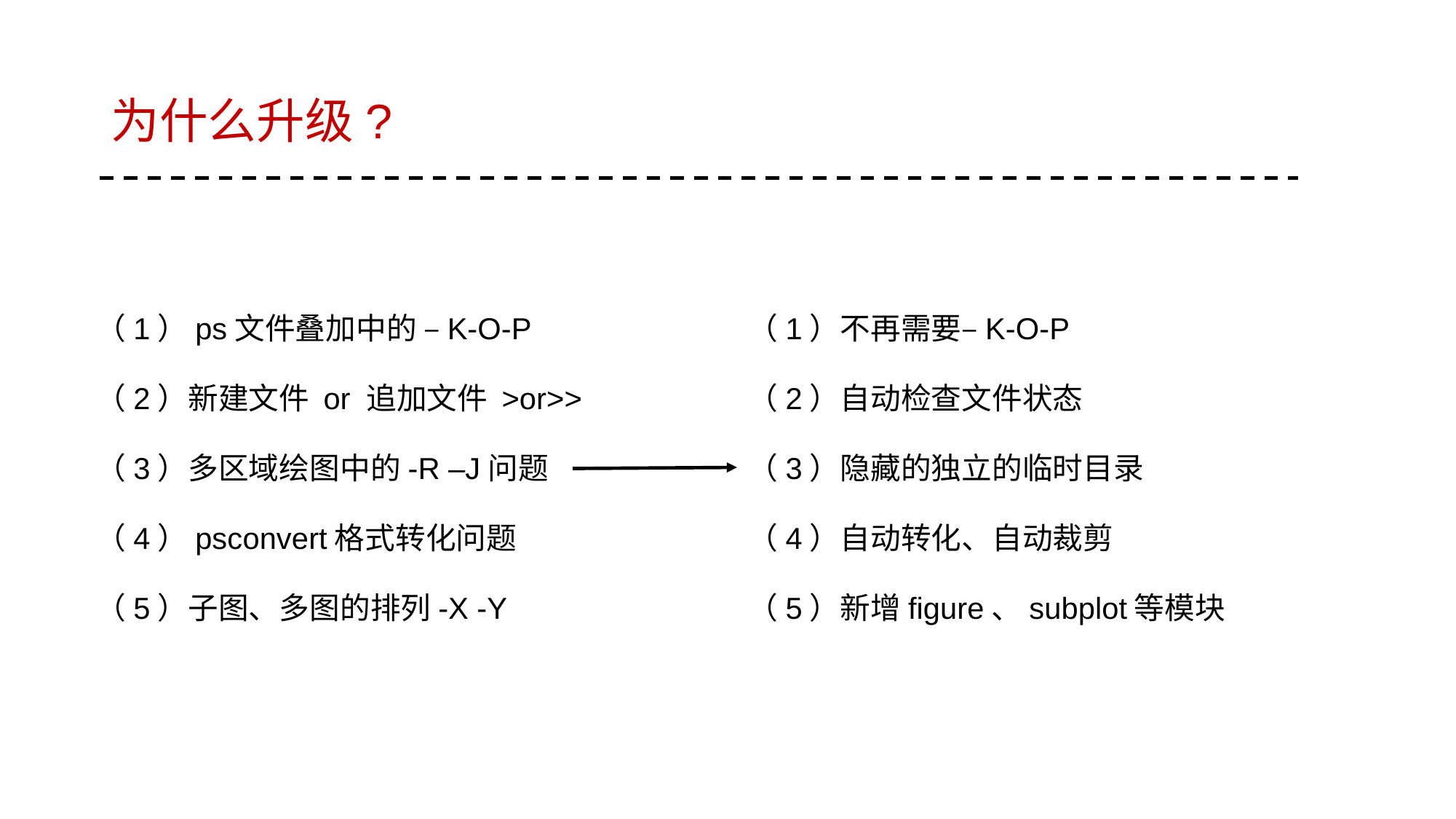

# 为什么升级?
（1）ps文件叠加中的 –K-O-P
（2）新建文件 or 追加文件 >or>>
（3）多区域绘图中的-R –J问题
（4）psconvert格式转化问题
（5）子图、多图的排列-X -Y

（1）不再需要–K-O-P
（2）自动检查文件状态
（3）隐藏的独立的临时目录
（4）自动转化、自动裁剪
（5）新增figure、subplot等模块